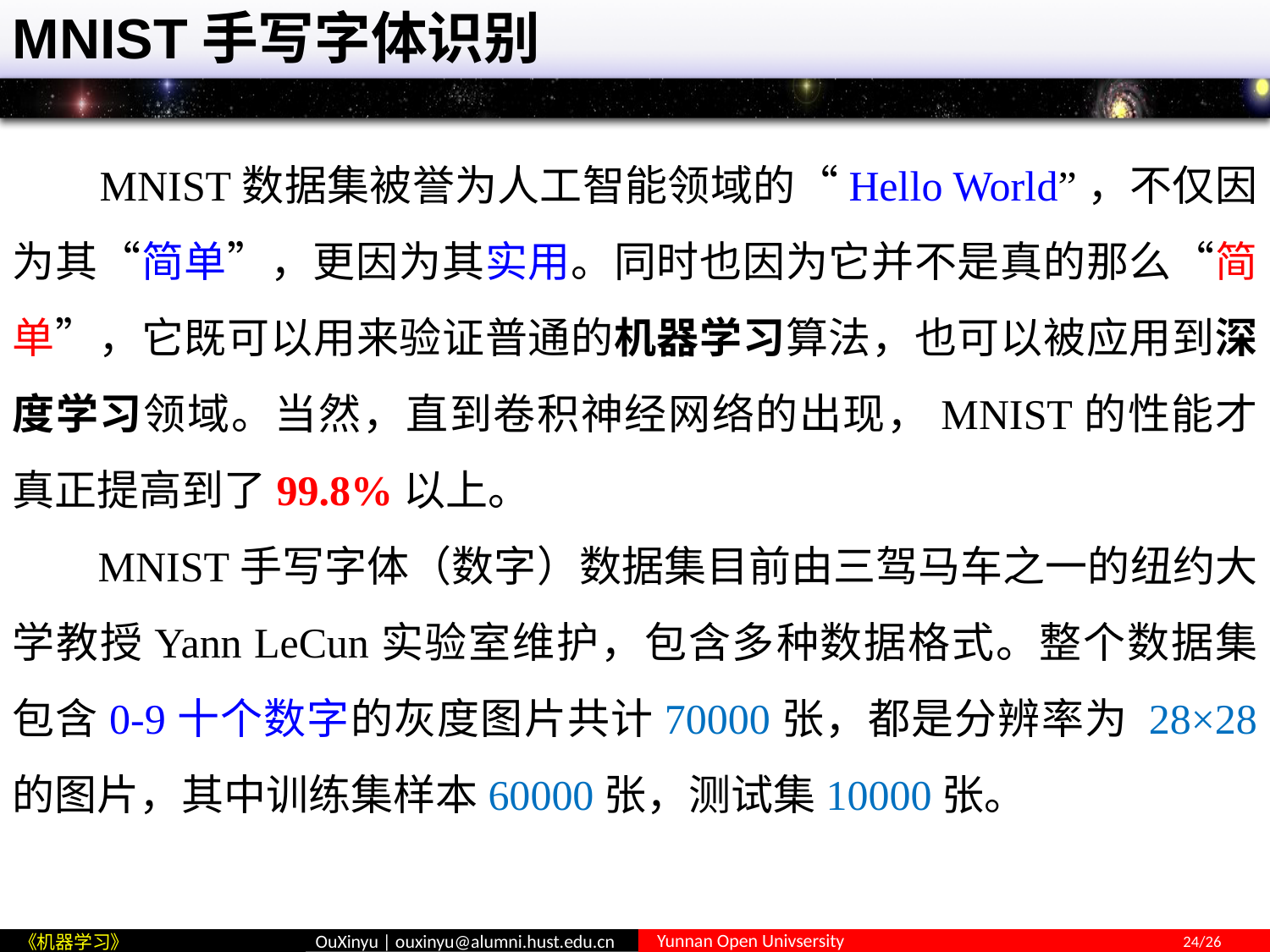

# MNIST手写字体识别
        MNIST数据集被誉为人工智能领域的“Hello World”，不仅因为其“简单”，更因为其实用。同时也因为它并不是真的那么“简单”，它既可以用来验证普通的机器学习算法，也可以被应用到深度学习领域。当然，直到卷积神经网络的出现，MNIST的性能才真正提高到了99.8%以上。
        MNIST手写字体（数字）数据集目前由三驾马车之一的纽约大学教授Yann LeCun实验室维护，包含多种数据格式。整个数据集包含0-9十个数字的灰度图片共计70000张，都是分辨率为 28×28 的图片，其中训练集样本60000张，测试集10000张。